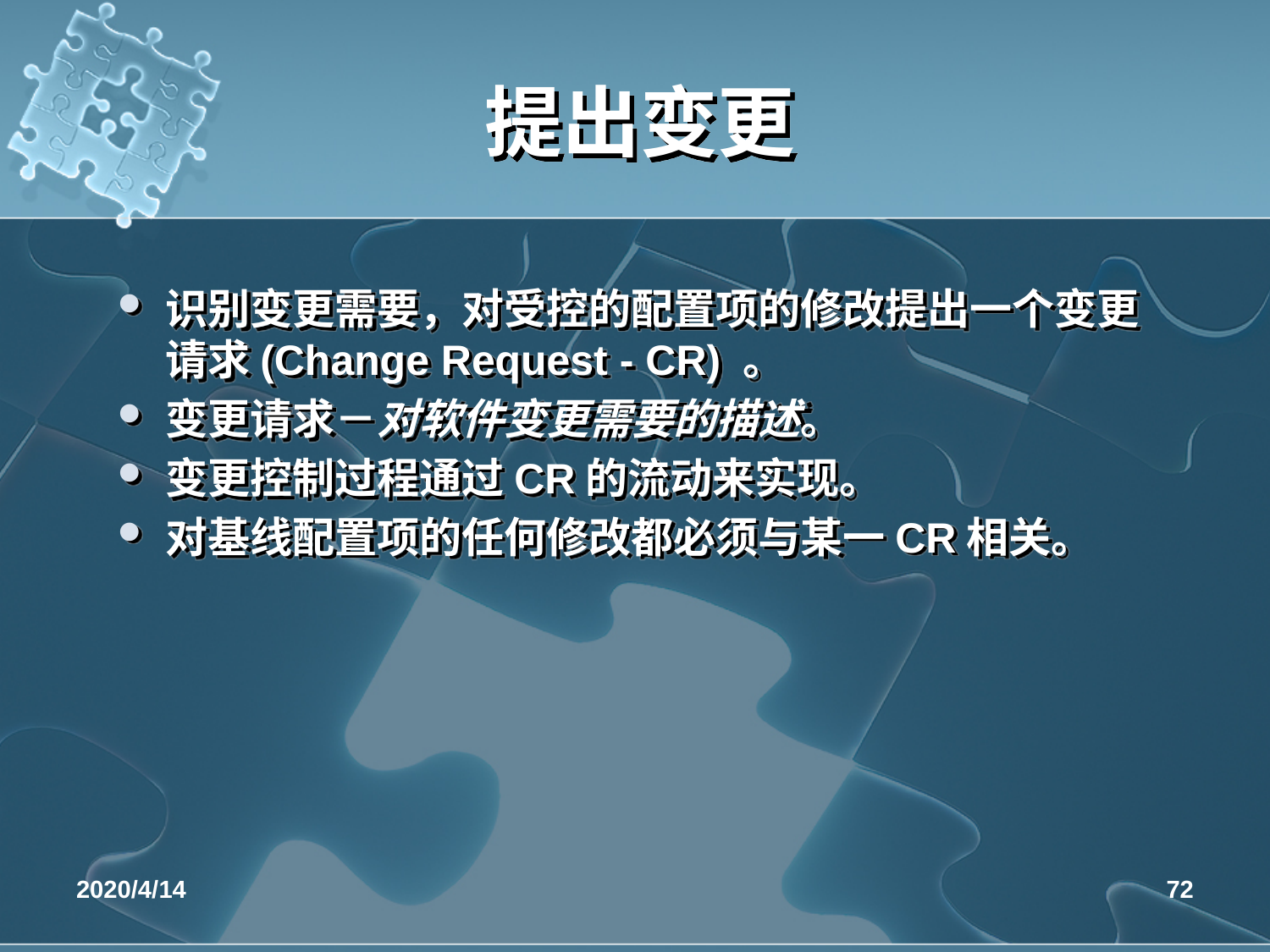

# 提出变更
识别变更需要，对受控的配置项的修改提出一个变更请求(Change Request - CR) 。
变更请求－对软件变更需要的描述。
变更控制过程通过CR的流动来实现。
对基线配置项的任何修改都必须与某一CR相关。
2020/4/14
72